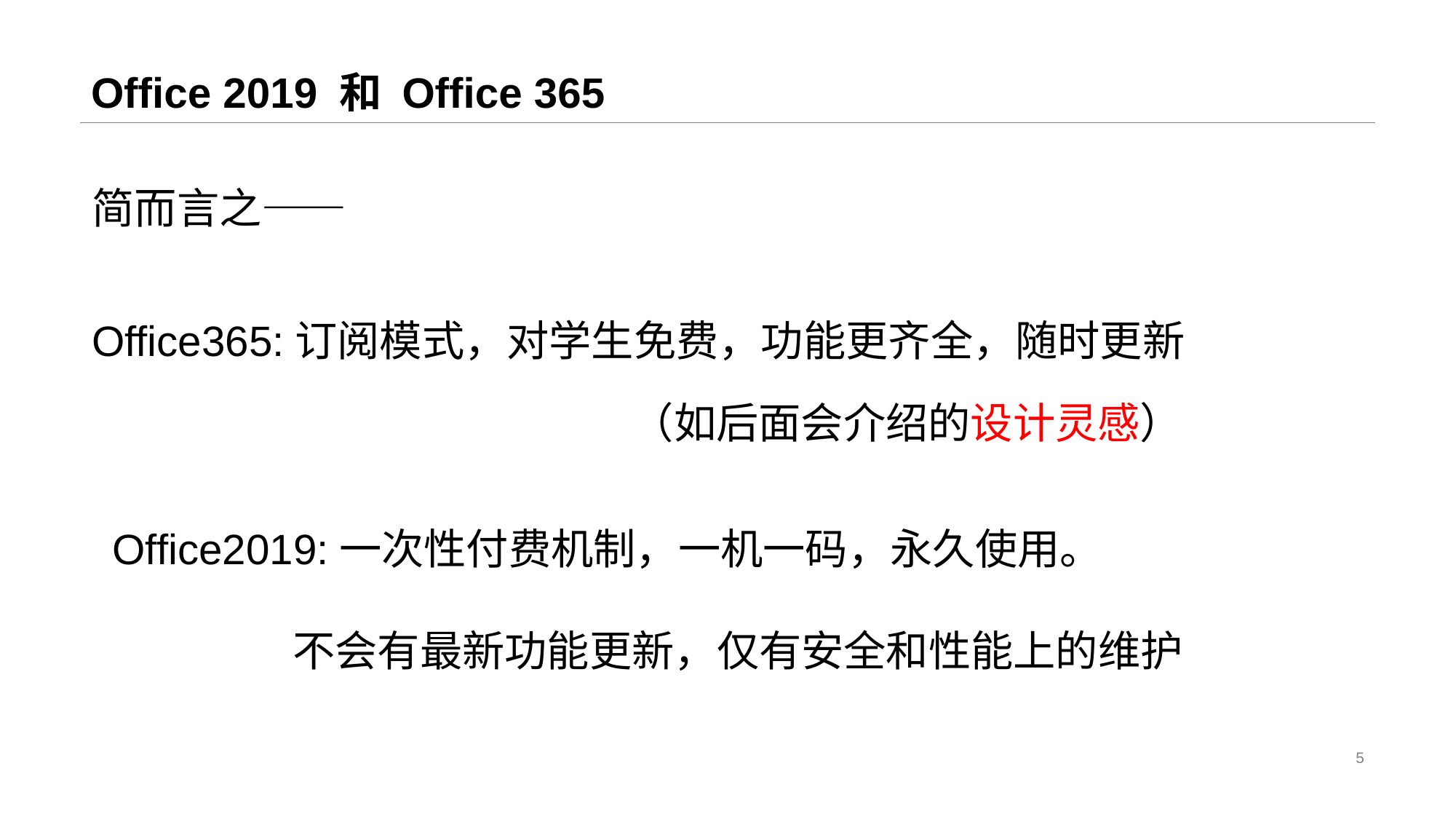

# Office 2019 和 Office 365
简而言之——
Office365:订阅模式，对学生免费，功能更齐全，随时更新
（如后面会介绍的设计灵感）
Office2019:一次性付费机制，一机一码，永久使用。

                  不会有最新功能更新，仅有安全和性能上的维护
5